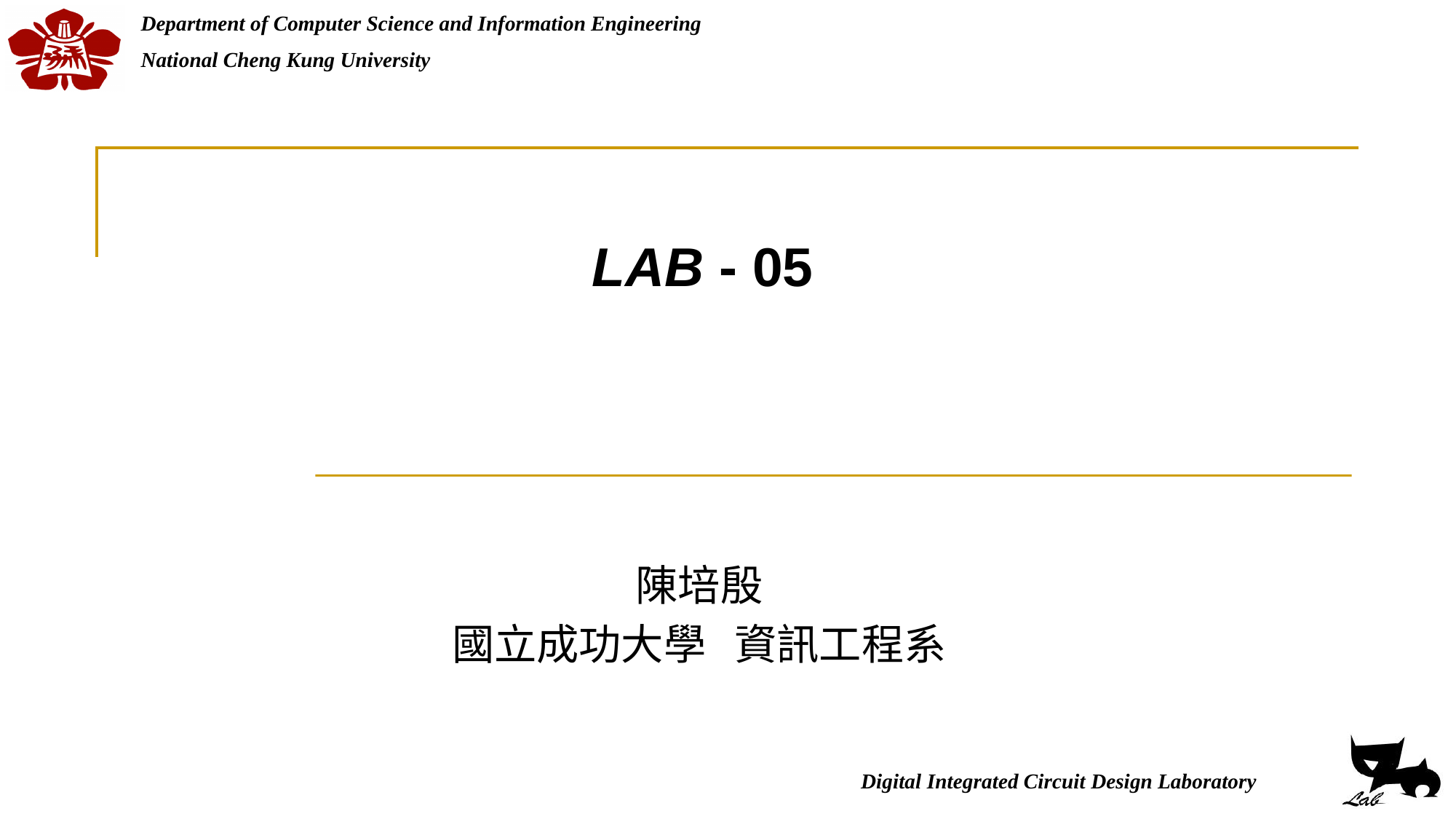

# LAB - 05
陳培殷
國立成功大學   資訊工程系